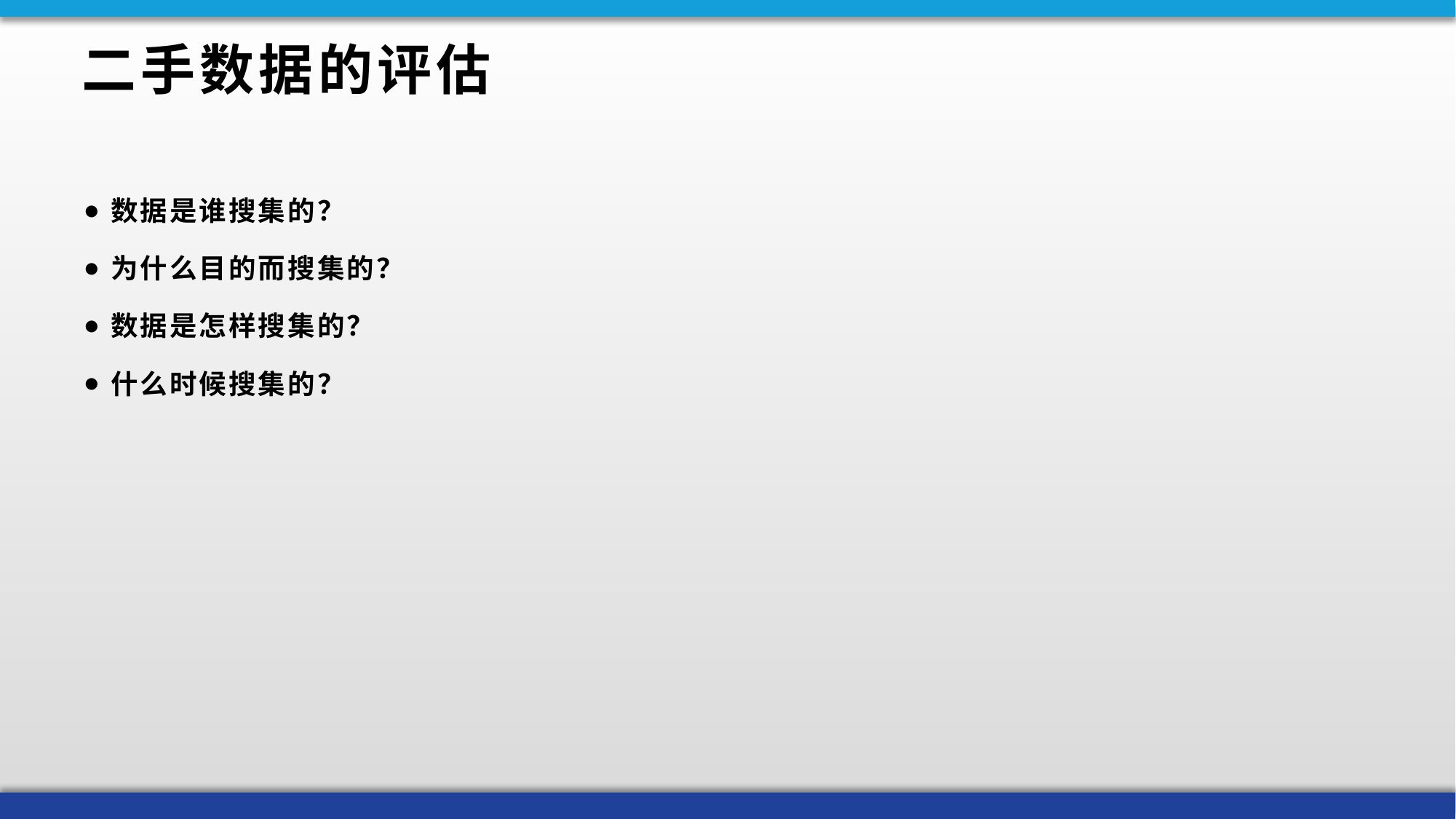

# 二手数据的评估
数据是谁搜集的？
为什么目的而搜集的？
数据是怎样搜集的？
什么时候搜集的？